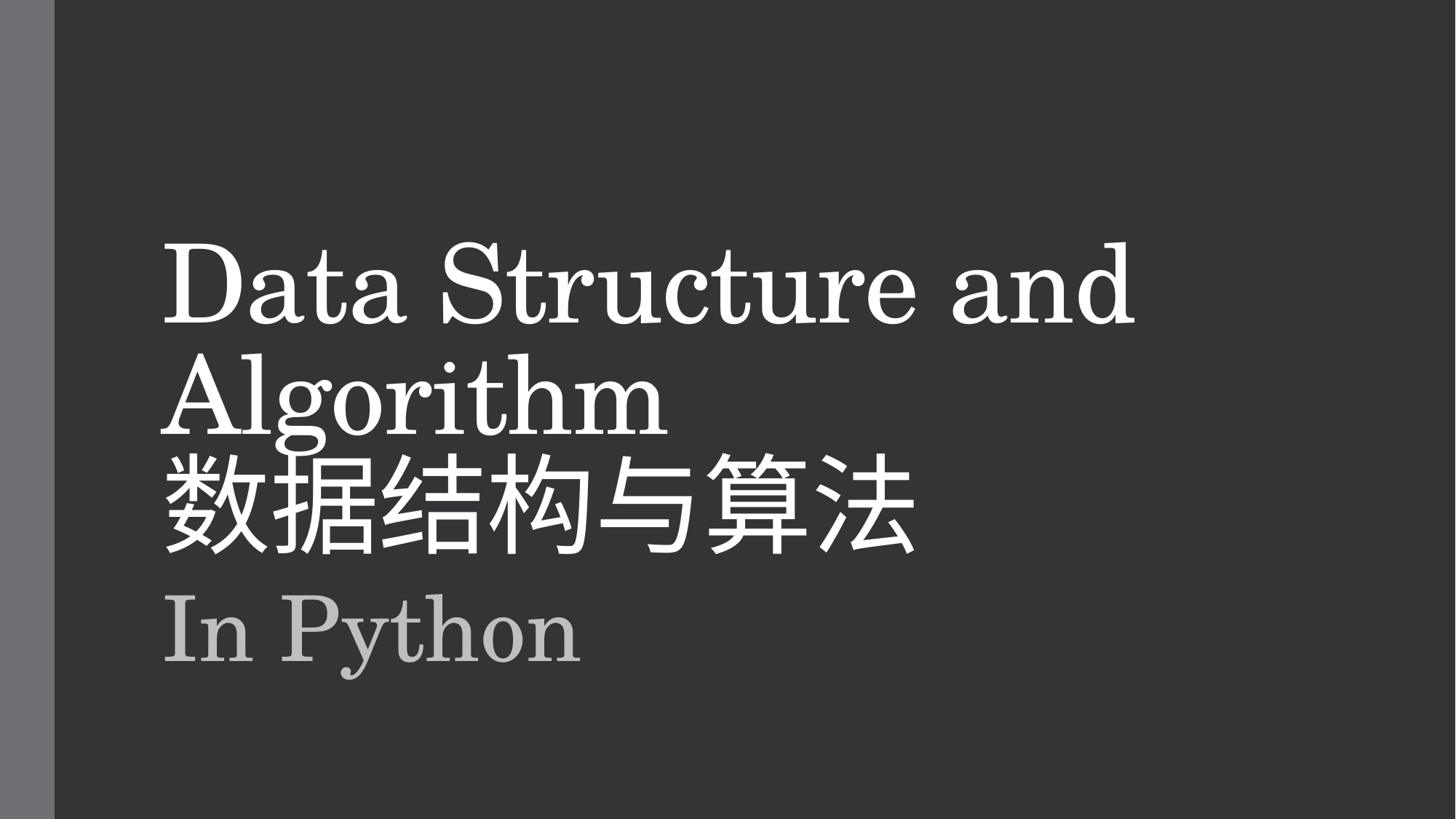

# Data Structure and Algorithm 数据结构与算法
In Python